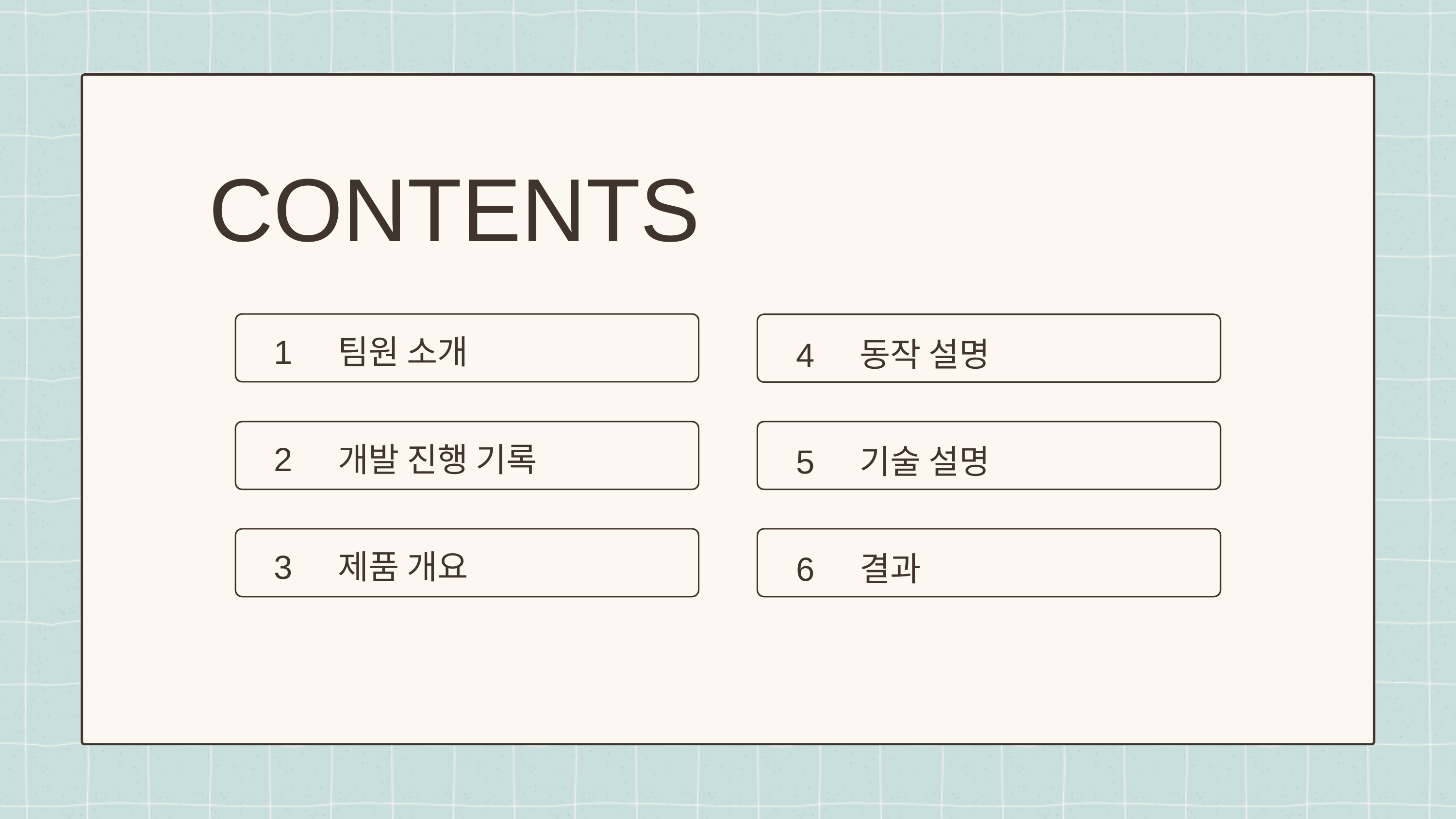

CONTENTS

동작 설명
4
1
팀원 소개

5
기술 설명
2
개발 진행 기록

6
결과
제품 개요
3